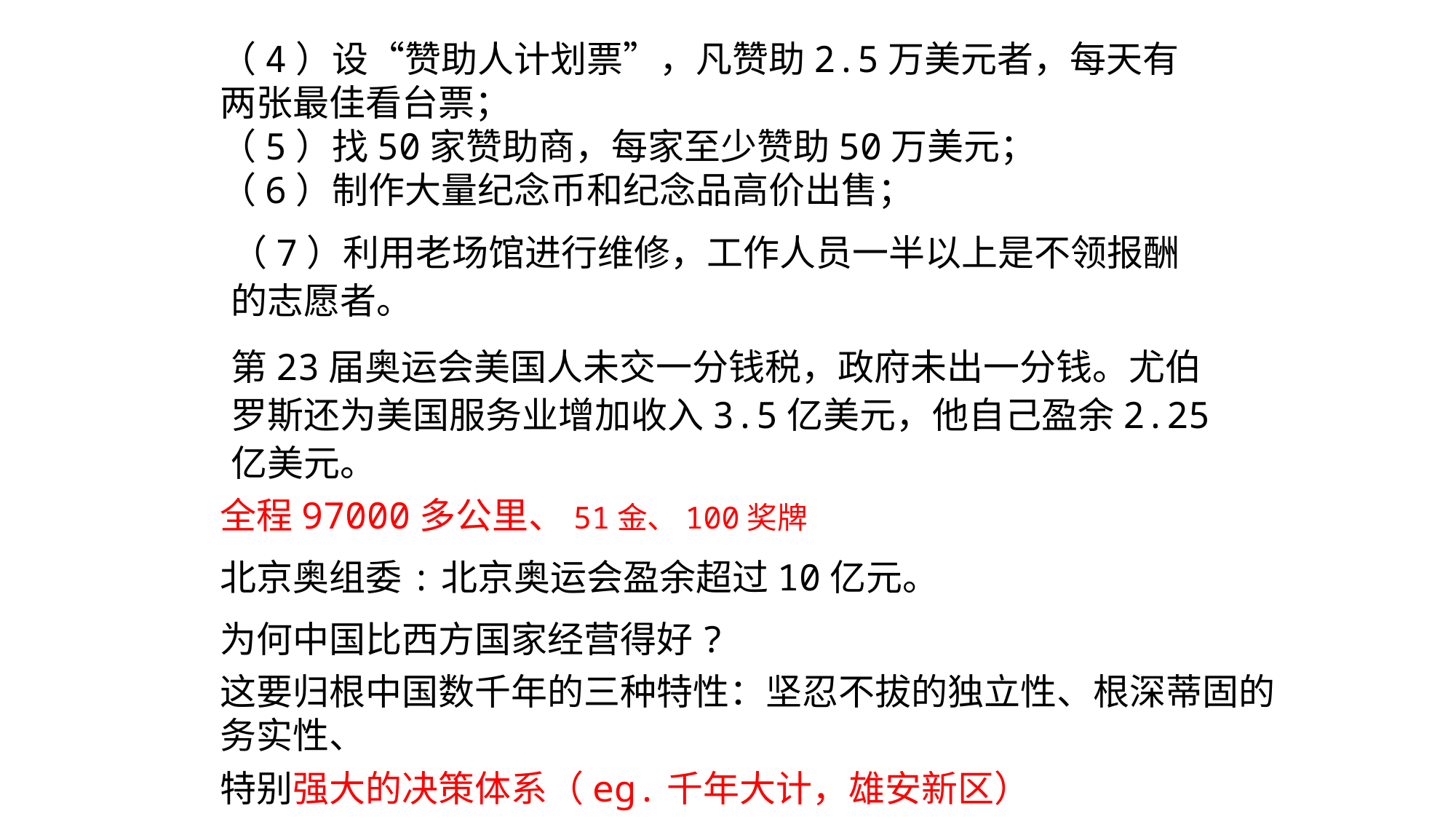

（4）设“赞助人计划票”，凡赞助2.5万美元者，每天有两张最佳看台票；
（5）找50家赞助商，每家至少赞助50万美元；
（6）制作大量纪念币和纪念品高价出售；
（7）利用老场馆进行维修，工作人员一半以上是不领报酬的志愿者。
第23届奥运会美国人未交一分钱税，政府未出一分钱。尤伯罗斯还为美国服务业增加收入3.5亿美元，他自己盈余2.25亿美元。
全程97000多公里、51金、100奖牌
北京奥组委:北京奥运会盈余超过10亿元。
为何中国比西方国家经营得好?
这要归根中国数千年的三种特性：坚忍不拔的独立性、根深蒂固的务实性、
特别强大的决策体系（eg.千年大计，雄安新区）